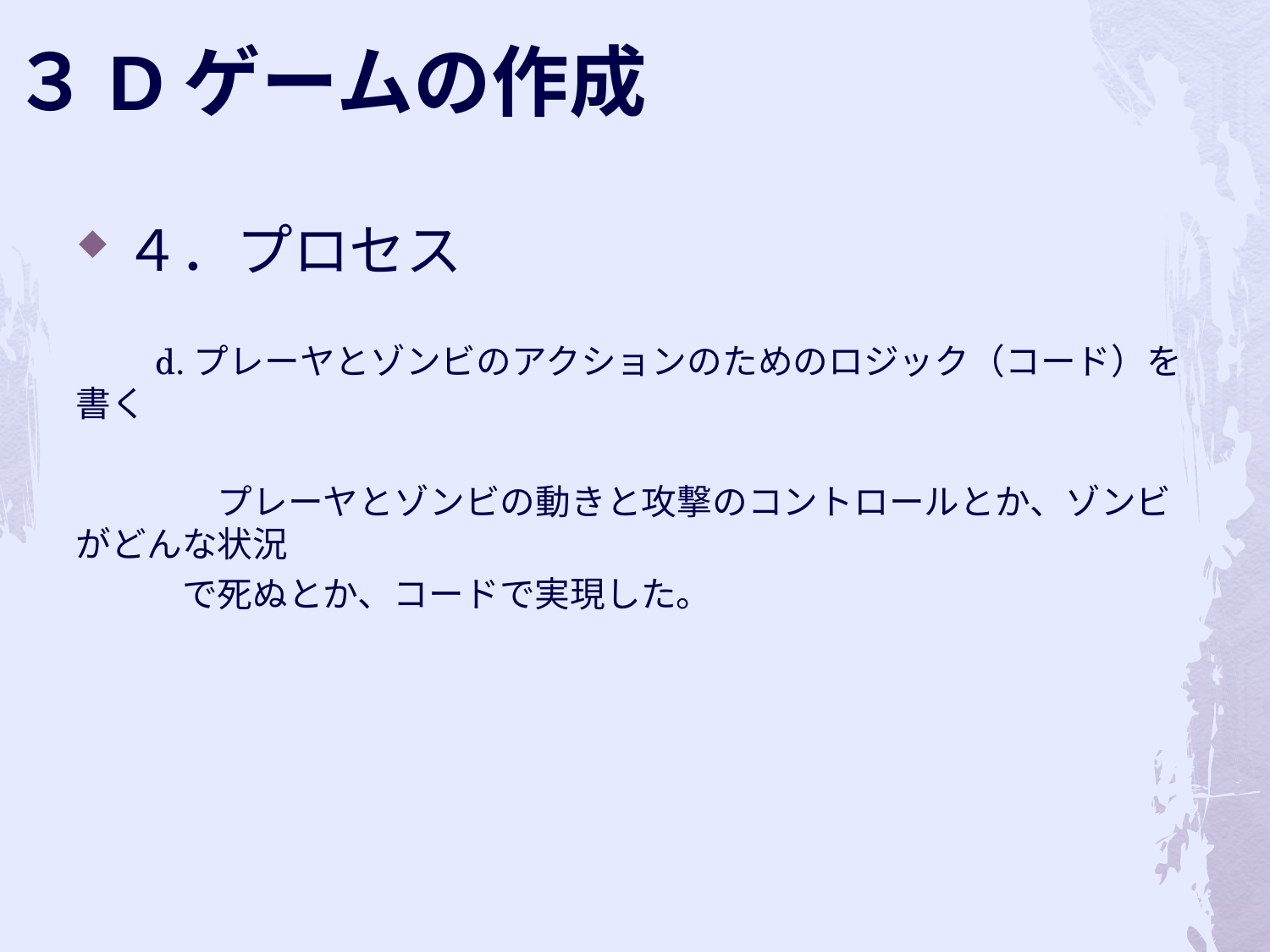

３Dゲームの作成
４．プロセス

　　d.プレーヤとゾンビのアクションのためのロジック（コード）を書く

　　　　プレーヤとゾンビの動きと攻撃のコントロールとか、ゾンビがどんな状況
　　　で死ぬとか、コードで実現した。